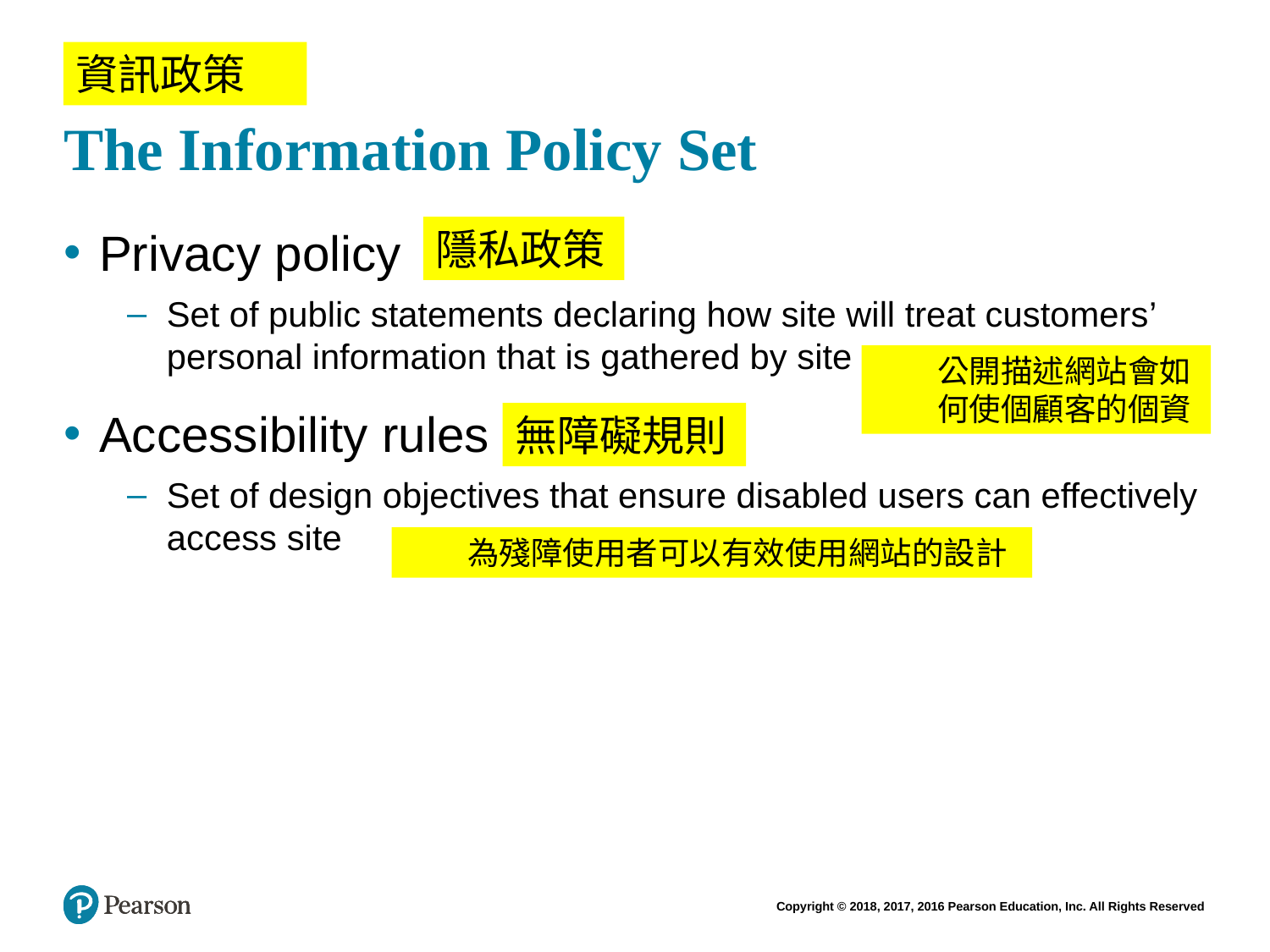

# The Information Policy Set
資訊政策
隱私政策
Privacy policy
Set of public statements declaring how site will treat customers’ personal information that is gathered by site
Accessibility rules
Set of design objectives that ensure disabled users can effectively access site
公開描述網站會如何使個顧客的個資
無障礙規則
為殘障使用者可以有效使用網站的設計